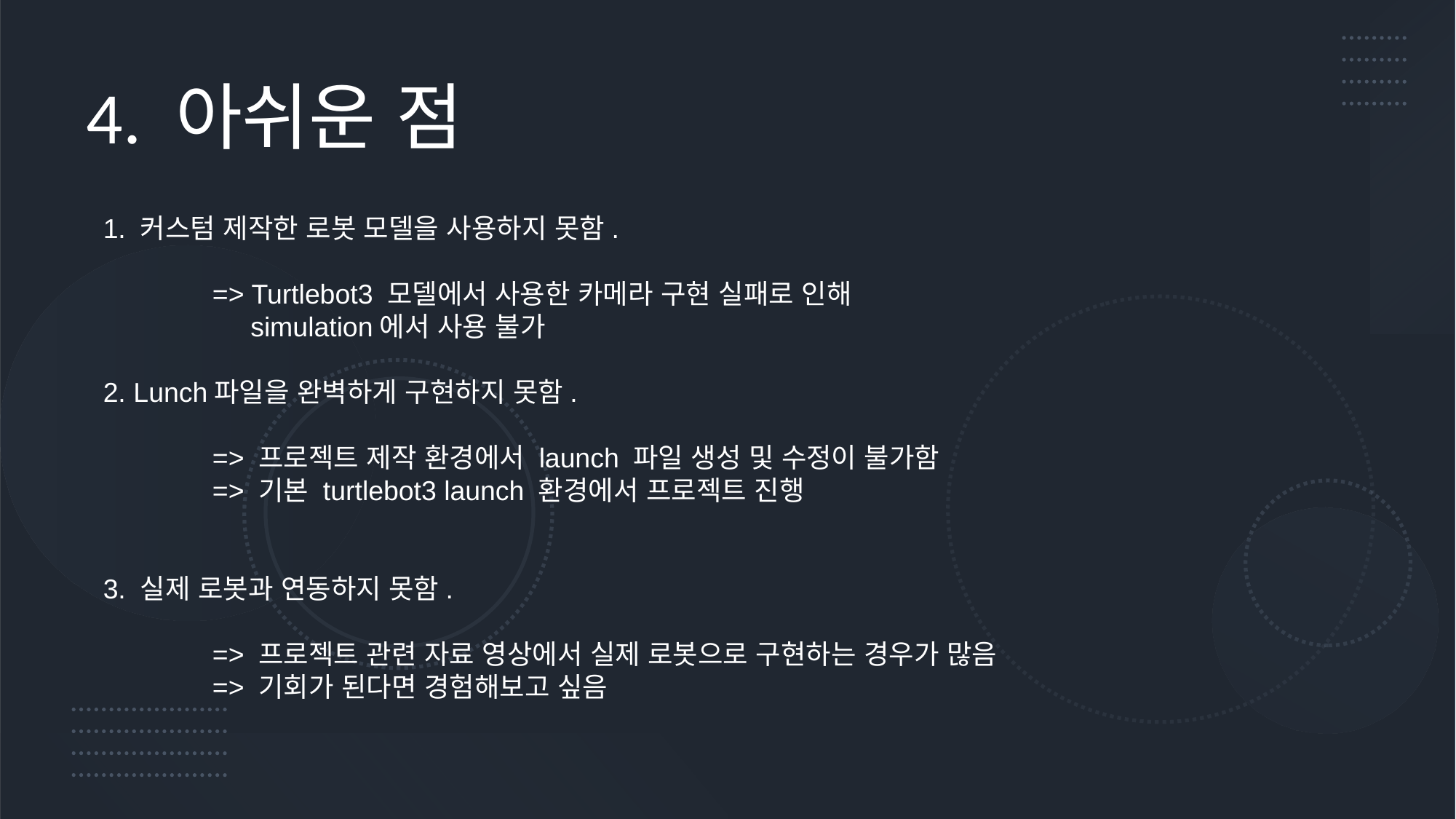

# 4. 아쉬운 점

1. 커스텀 제작한 로봇 모델을 사용하지 못함.

	=> Turtlebot3 모델에서 사용한 카메라 구현 실패로 인해
	     simulation에서 사용 불가

2. Lunch파일을 완벽하게 구현하지 못함.

	=> 프로젝트 제작 환경에서 launch 파일 생성 및 수정이 불가함
	=> 기본 turtlebot3 launch 환경에서 프로젝트 진행

3. 실제 로봇과 연동하지 못함.

	=> 프로젝트 관련 자료 영상에서 실제 로봇으로 구현하는 경우가 많음
	=> 기회가 된다면 경험해보고 싶음